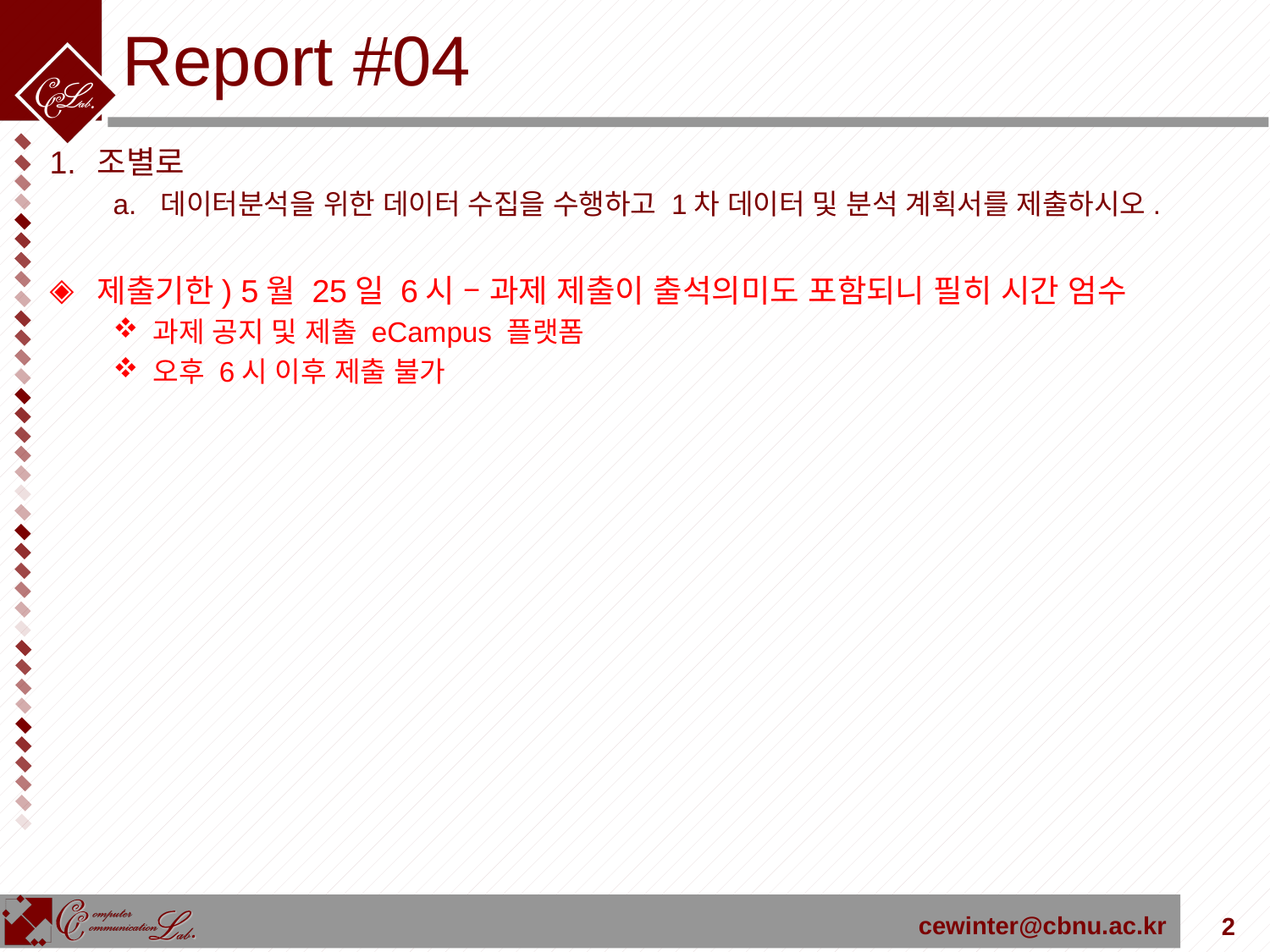

# Report #04
조별로
데이터분석을 위한 데이터 수집을 수행하고 1차 데이터 및 분석 계획서를 제출하시오.

제출기한) 5월 25일 6시 – 과제 제출이 출석의미도 포함되니 필히 시간 엄수
과제 공지 및 제출 eCampus 플랫폼
오후 6시 이후 제출 불가